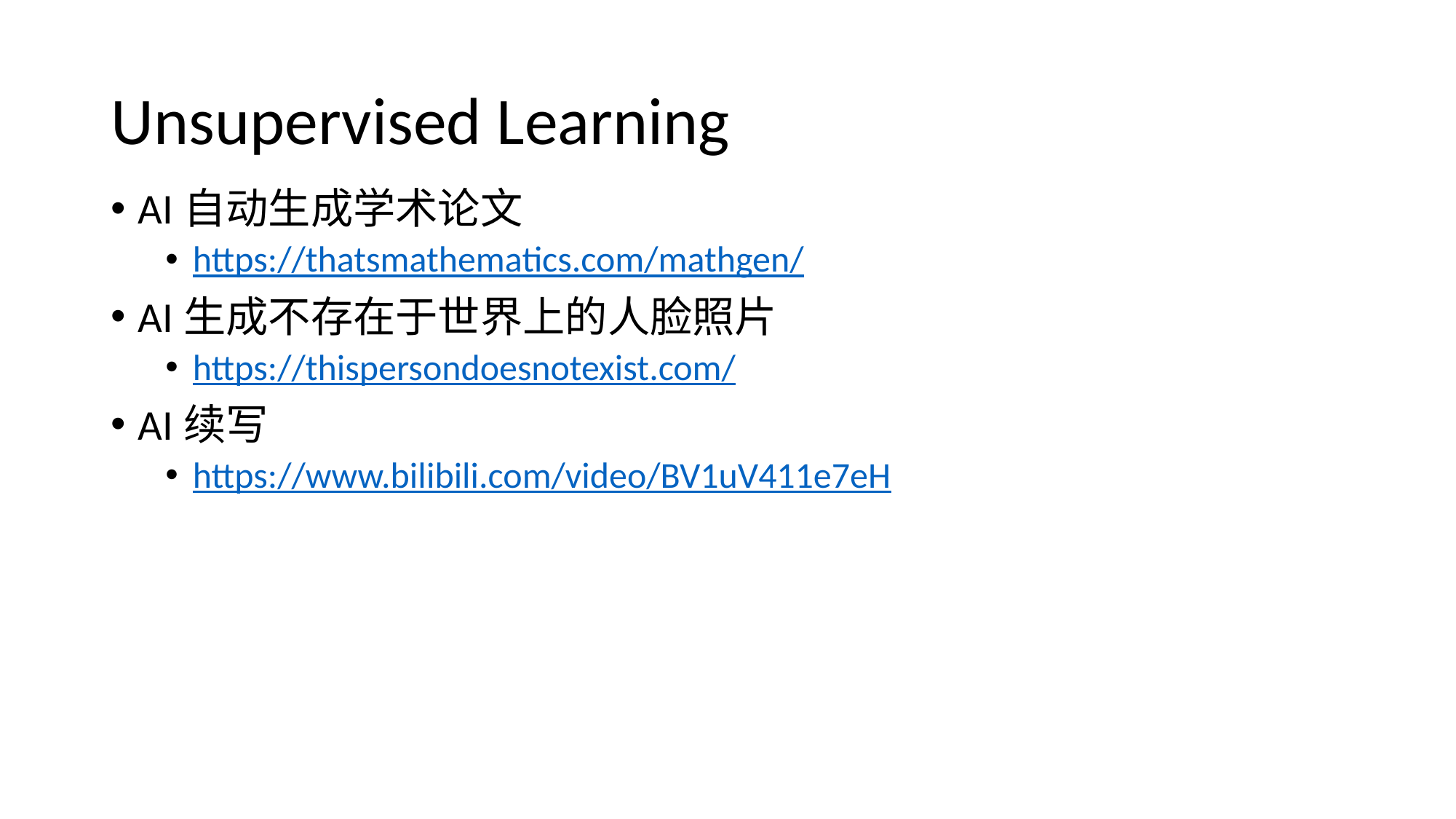

# Unsupervised Learning
AI自动生成学术论文
https://thatsmathematics.com/mathgen/
AI生成不存在于世界上的人脸照片
https://thispersondoesnotexist.com/
AI续写
https://www.bilibili.com/video/BV1uV411e7eH